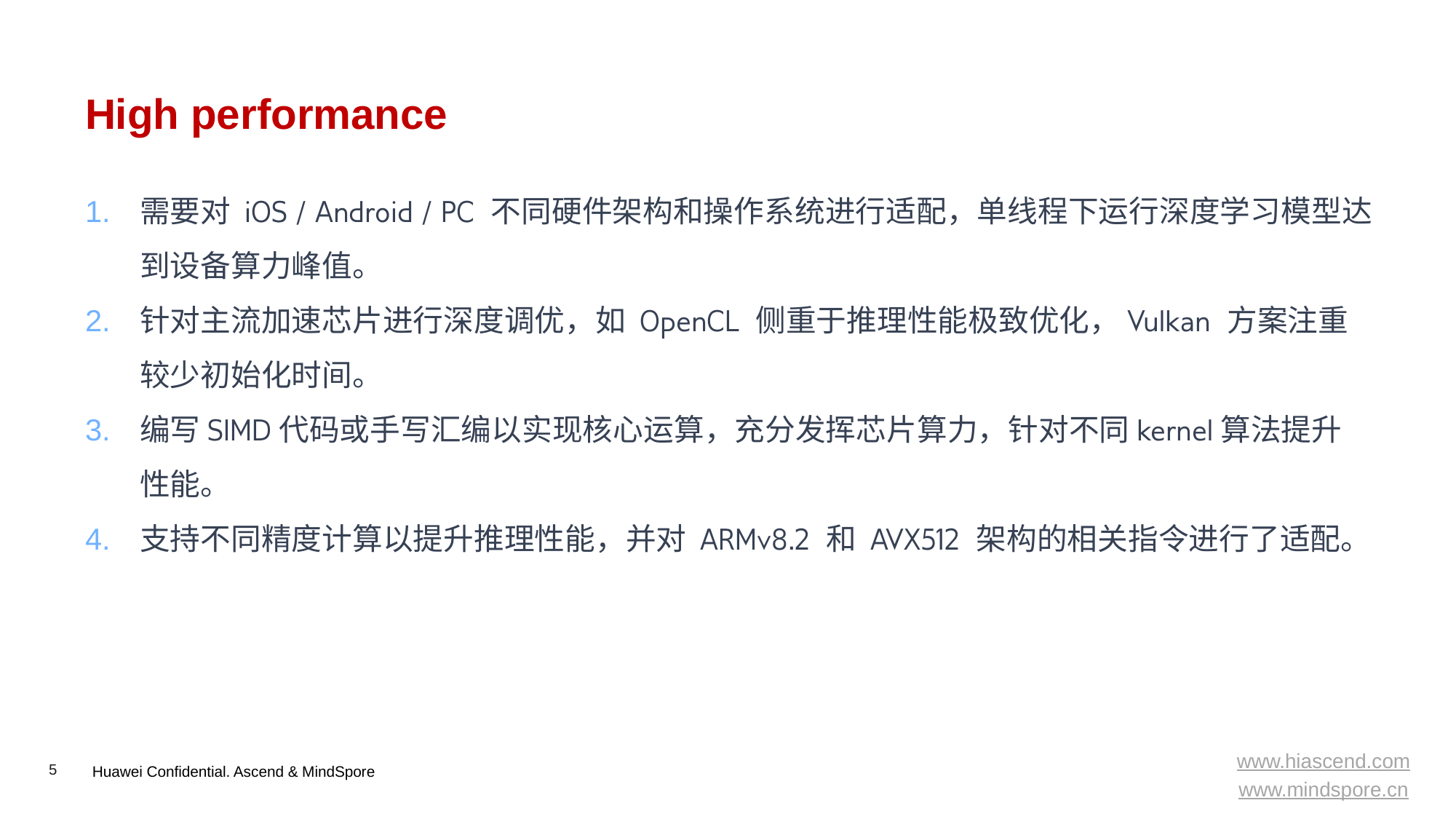

# High performance
需要对 iOS / Android / PC 不同硬件架构和操作系统进行适配，单线程下运行深度学习模型达到设备算力峰值。
针对主流加速芯片进行深度调优，如 OpenCL 侧重于推理性能极致优化，Vulkan 方案注重较少初始化时间。
编写SIMD代码或手写汇编以实现核心运算，充分发挥芯片算力，针对不同kernel算法提升性能。
支持不同精度计算以提升推理性能，并对 ARMv8.2 和 AVX512 架构的相关指令进行了适配。